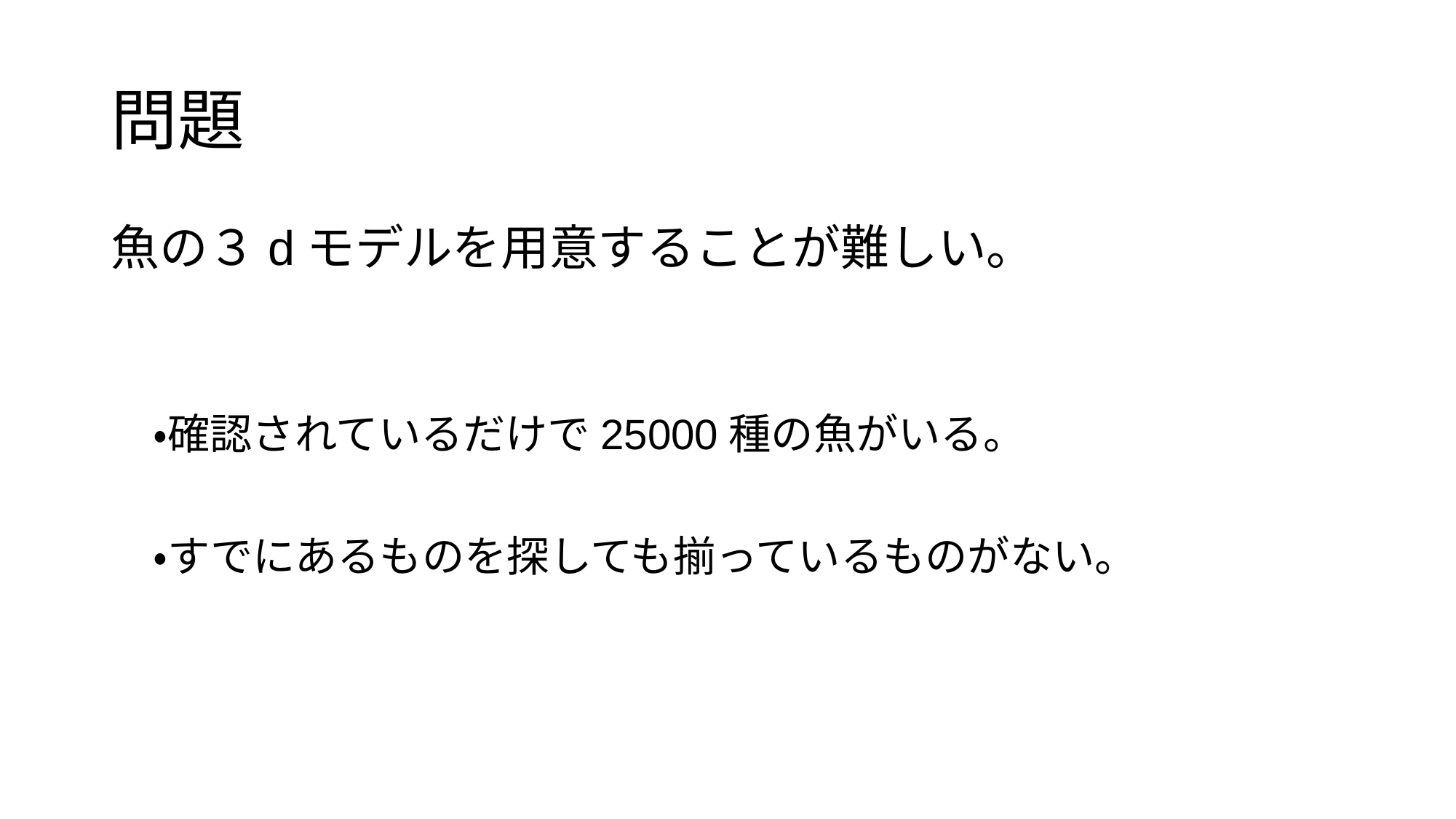

# 問題
魚の３dモデルを用意することが難しい。

　・確認されているだけで25000種の魚がいる。

　・すでにあるものを探しても揃っているものがない。